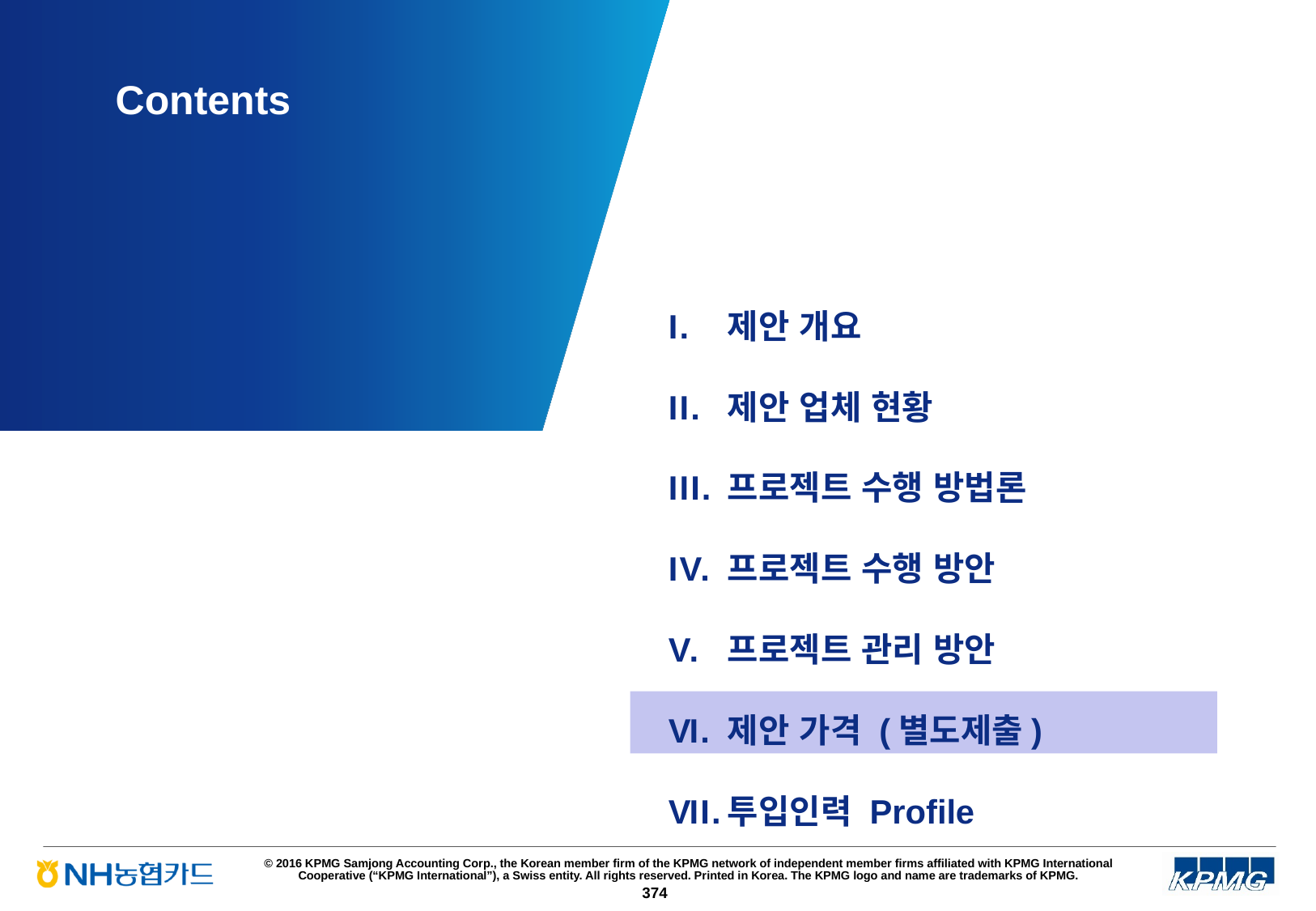

제안 개요
제안 업체 현황
프로젝트 수행 방법론
프로젝트 수행 방안
프로젝트 관리 방안
제안 가격 (별도제출)
투입인력 Profile